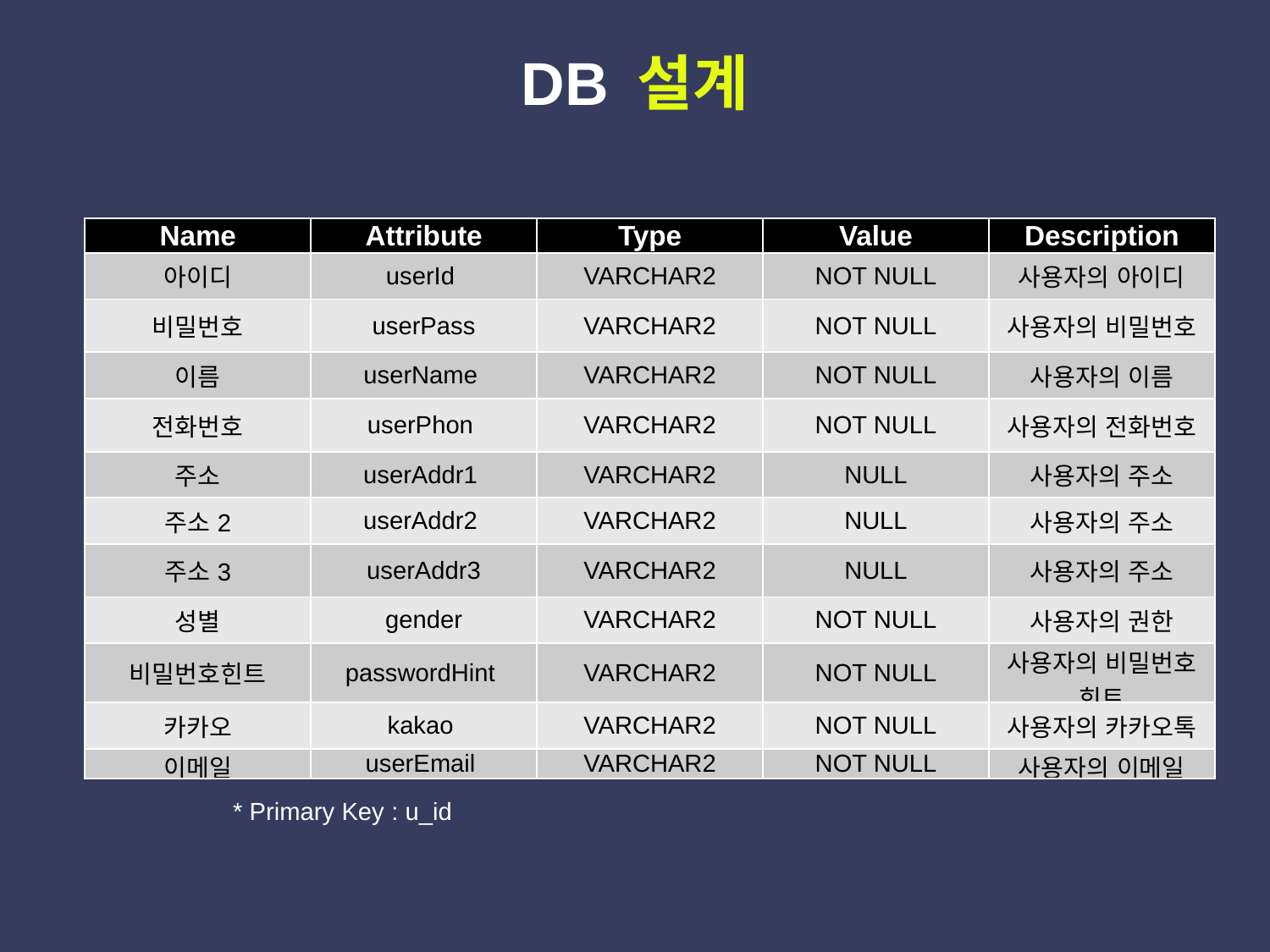

DB 설계
    Member Table : 사용자의 정보를 저장할 테이블
| Name | Attribute | Type | Value | Description |
| --- | --- | --- | --- | --- |
| 아이디 | userId | VARCHAR2 | NOT NULL | 사용자의 아이디 |
| 비밀번호 | userPass | VARCHAR2 | NOT NULL | 사용자의 비밀번호 |
| 이름 | userName | VARCHAR2 | NOT NULL | 사용자의 이름 |
| 전화번호 | userPhon | VARCHAR2 | NOT NULL | 사용자의 전화번호 |
| 주소 | userAddr1 | VARCHAR2 | NULL | 사용자의 주소 |
| 주소2 | userAddr2 | VARCHAR2 | NULL | 사용자의 주소 |
| 주소3 | userAddr3 | VARCHAR2 | NULL | 사용자의 주소 |
| 성별 | gender | VARCHAR2 | NOT NULL | 사용자의 권한 |
| 비밀번호힌트 | passwordHint | VARCHAR2 | NOT NULL | 사용자의 비밀번호 힌트 |
| 카카오 | kakao | VARCHAR2 | NOT NULL | 사용자의 카카오톡 |
| 이메일 | userEmail | VARCHAR2 | NOT NULL | 사용자의 이메일 |
* Primary Key : u_id